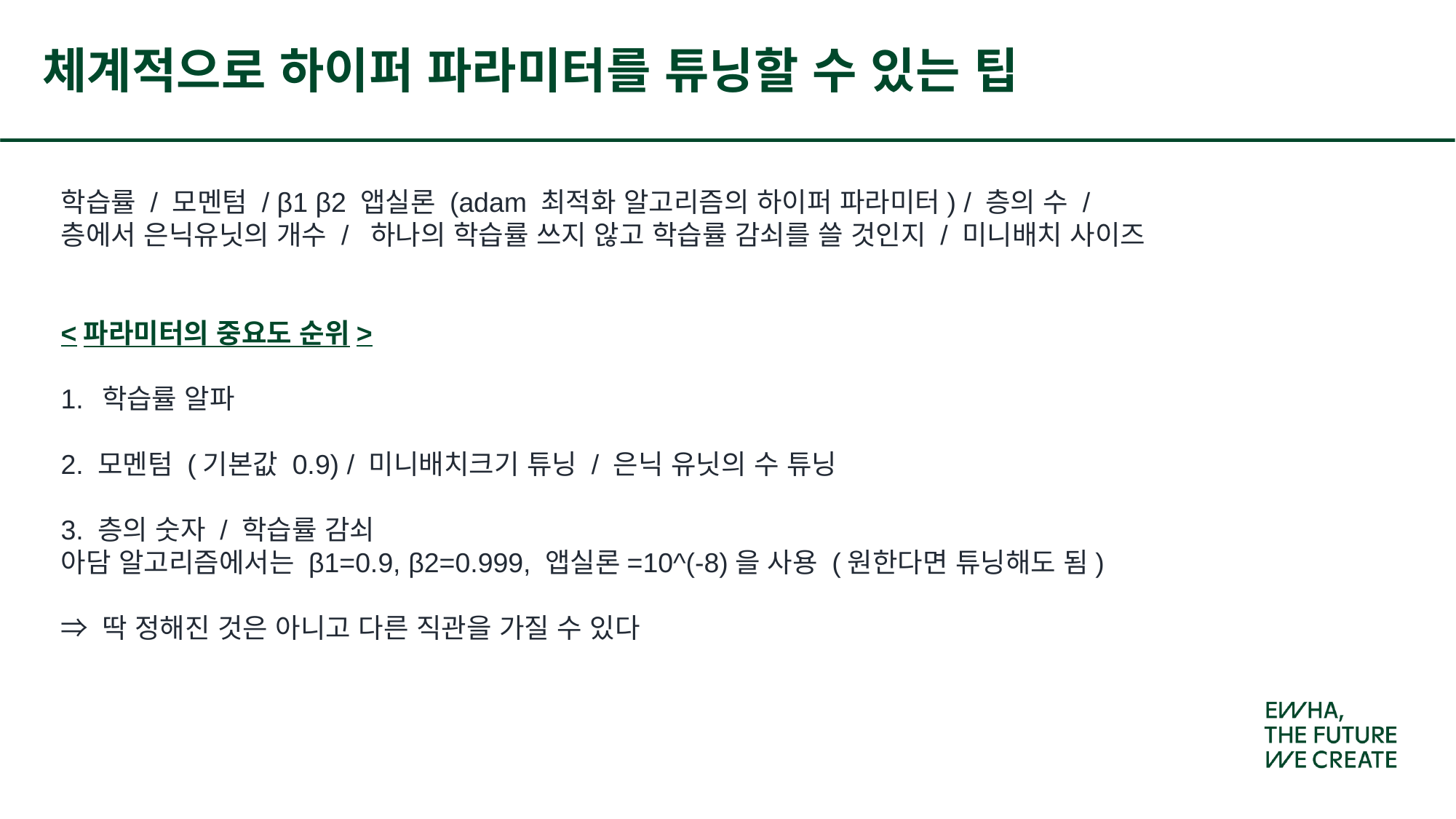

# 체계적으로 하이퍼 파라미터를 튜닝할 수 있는 팁
학습률 / 모멘텀 / β1 β2 앱실론 (adam 최적화 알고리즘의 하이퍼 파라미터) / 층의 수 /
층에서 은닉유닛의 개수 /  하나의 학습률 쓰지 않고 학습률 감쇠를 쓸 것인지 / 미니배치 사이즈

<파라미터의 중요도 순위>

학습률 알파

2. 모멘텀 (기본값 0.9) / 미니배치크기 튜닝 / 은닉 유닛의 수 튜닝

3. 층의 숫자 / 학습률 감쇠
아담 알고리즘에서는 β1=0.9, β2=0.999, 앱실론=10^(-8)을 사용 (원한다면 튜닝해도 됨)

⇒ 딱 정해진 것은 아니고 다른 직관을 가질 수 있다